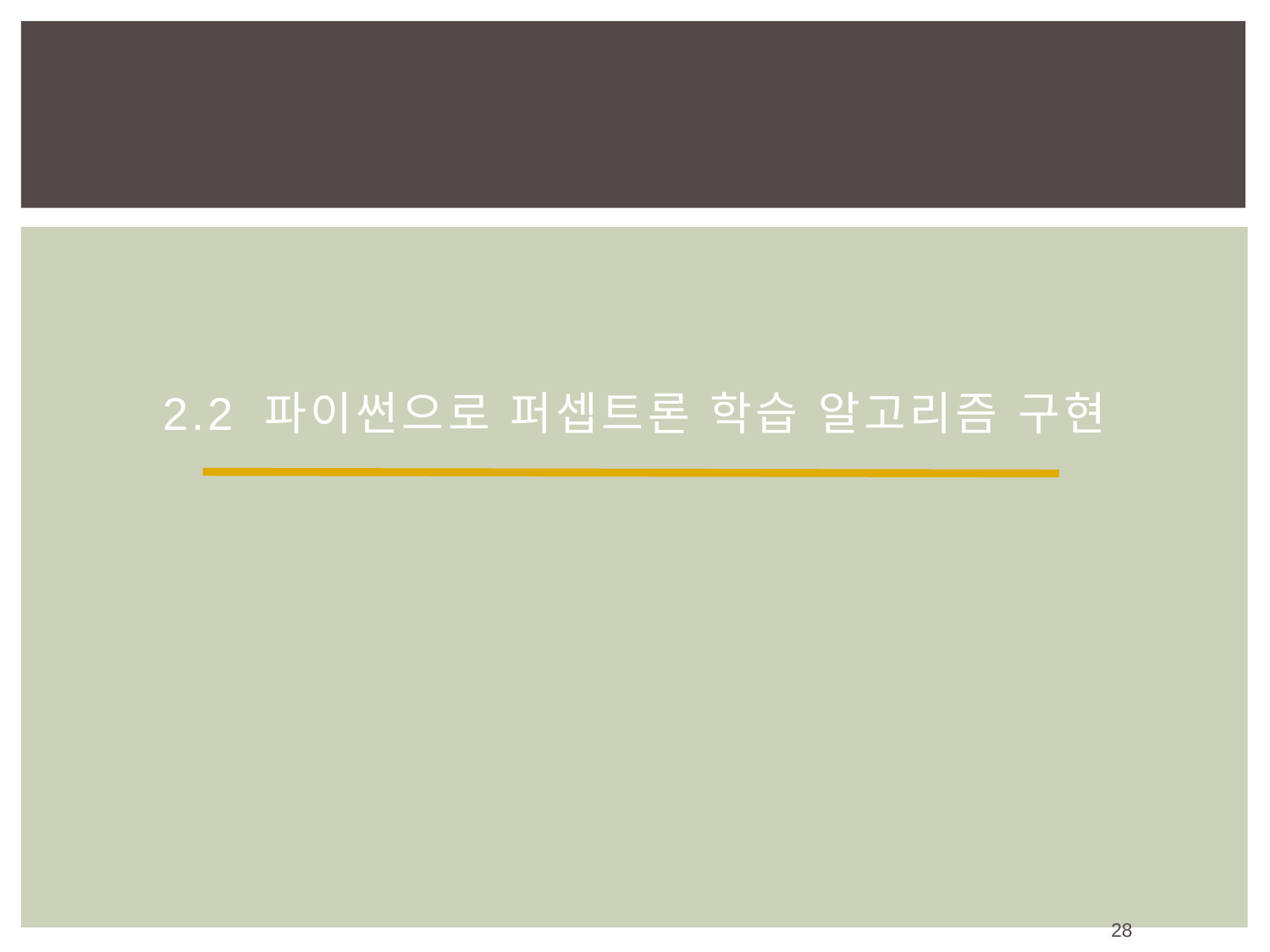

# 2.2 파이썬으로 퍼셉트론 학습 알고리즘 구현
28